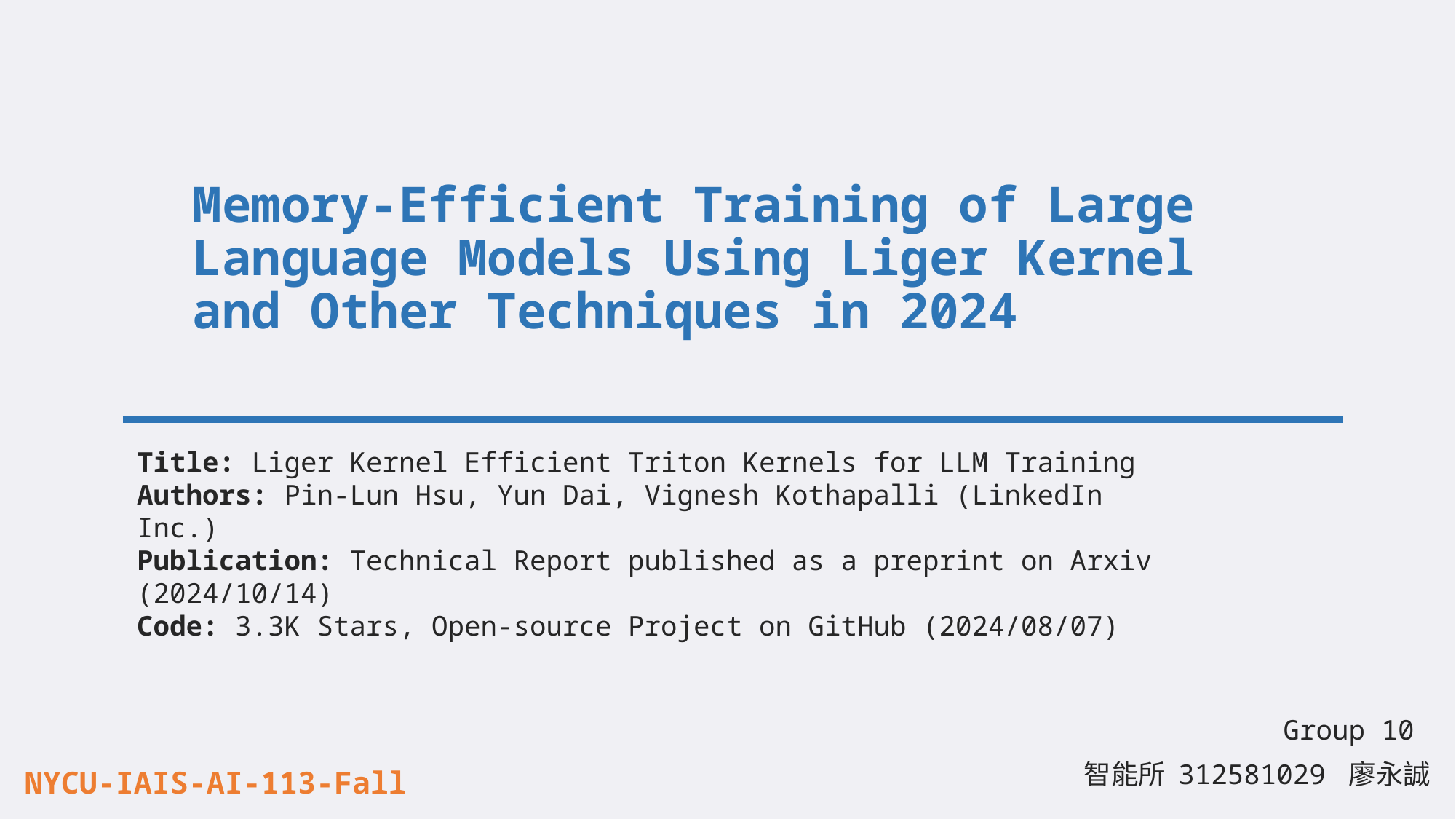

# Memory-Efficient Training of Large Language Models Using Liger Kernel and Other Techniques in 2024
Title: Liger Kernel Efficient Triton Kernels for LLM Training
Authors: Pin-Lun Hsu, Yun Dai, Vignesh Kothapalli (LinkedIn Inc.)
Publication: Technical Report published as a preprint on Arxiv (2024/10/14)
Code: 3.3K Stars, Open-source Project on GitHub (2024/08/07)
Group 10
智能所 312581029 廖永誠
NYCU-IAIS-AI-113-Fall